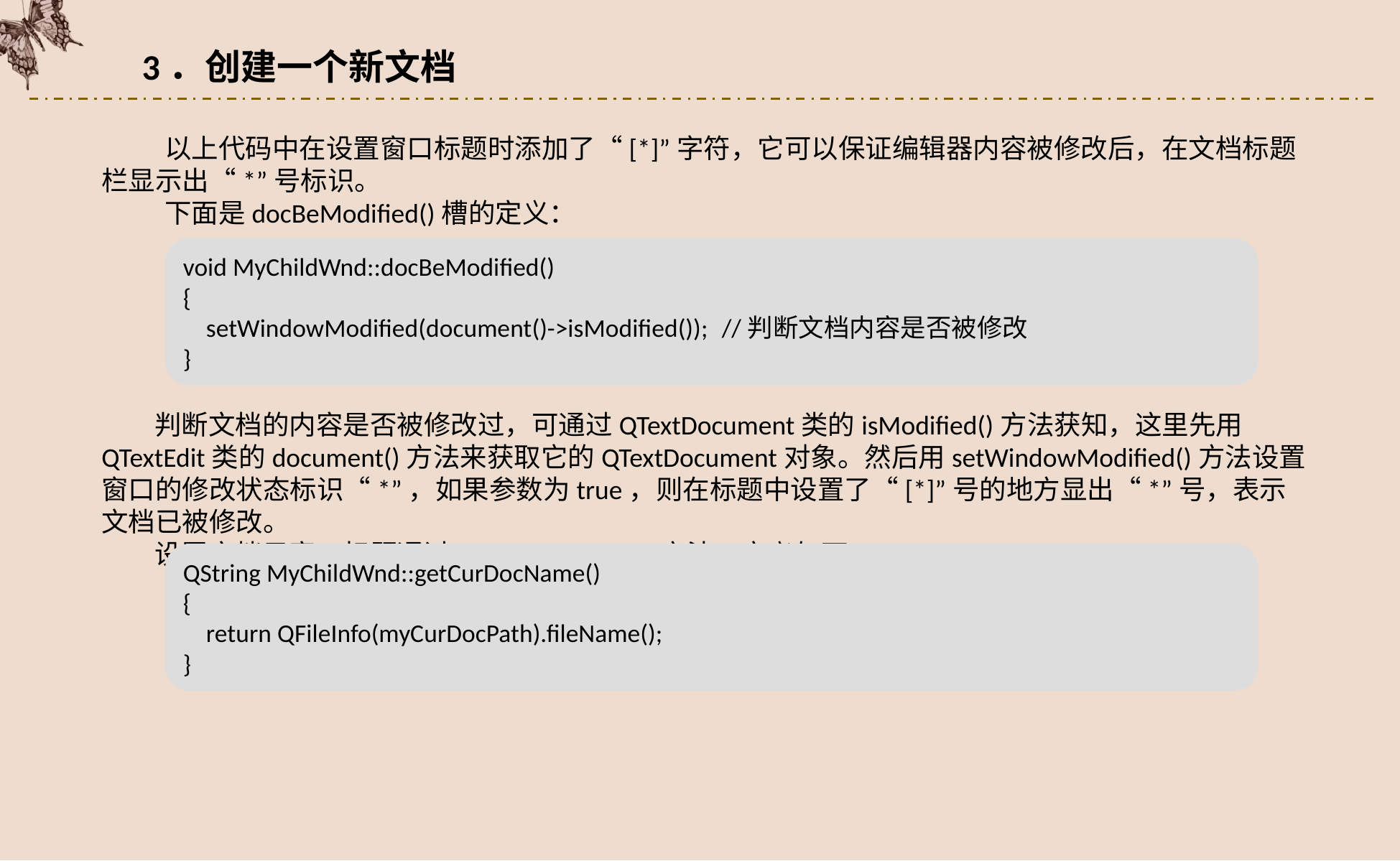

3．创建一个新文档
以上代码中在设置窗口标题时添加了“[*]”字符，它可以保证编辑器内容被修改后，在文档标题栏显示出“*”号标识。
下面是docBeModified()槽的定义：
void MyChildWnd::docBeModified()
{
    setWindowModified(document()->isModified());	//判断文档内容是否被修改
}
判断文档的内容是否被修改过，可通过QTextDocument类的isModified()方法获知，这里先用QTextEdit类的document()方法来获取它的QTextDocument对象。然后用setWindowModified()方法设置窗口的修改状态标识“*”，如果参数为true，则在标题中设置了“[*]”号的地方显出“*”号，表示文档已被修改。
设置文档子窗口标题通过getCurDocName()方法，定义如下：
QString MyChildWnd::getCurDocName()
{
    return QFileInfo(myCurDocPath).fileName();
}